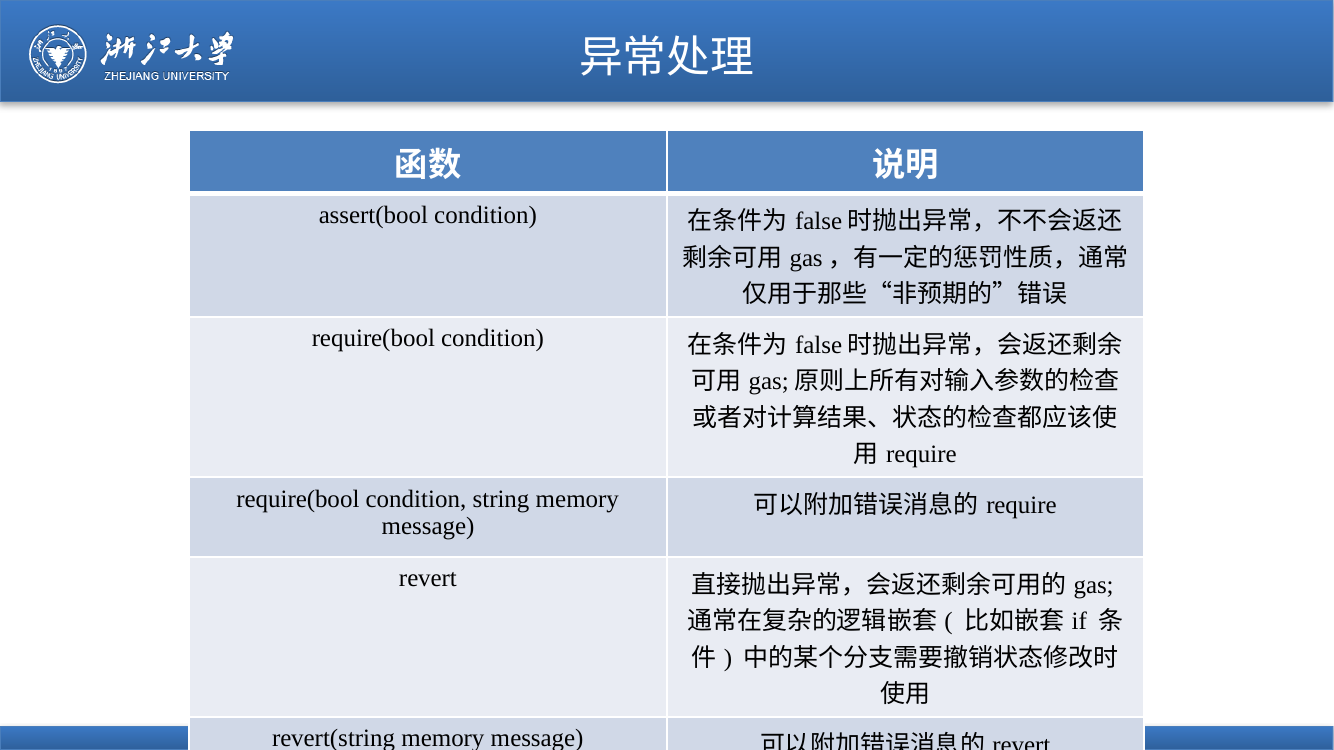

# 异常处理
| 函数 | 说明 |
| --- | --- |
| assert(bool condition) | 在条件为false时抛出异常，不不会返还剩余可用gas，有一定的惩罚性质，通常仅用于那些“非预期的”错误 |
| require(bool condition) | 在条件为false时抛出异常，会返还剩余可用gas;原则上所有对输入参数的检查或者对计算结果、状态的检查都应该使用require |
| require(bool condition, string memory message) | 可以附加错误消息的require |
| revert | 直接抛出异常，会返还剩余可用的gas;通常在复杂的逻辑嵌套( 比如嵌套if 条件) 中的某个分支需要撤销状态修改时使用 |
| revert(string memory message) | 可以附加错误消息的revert |